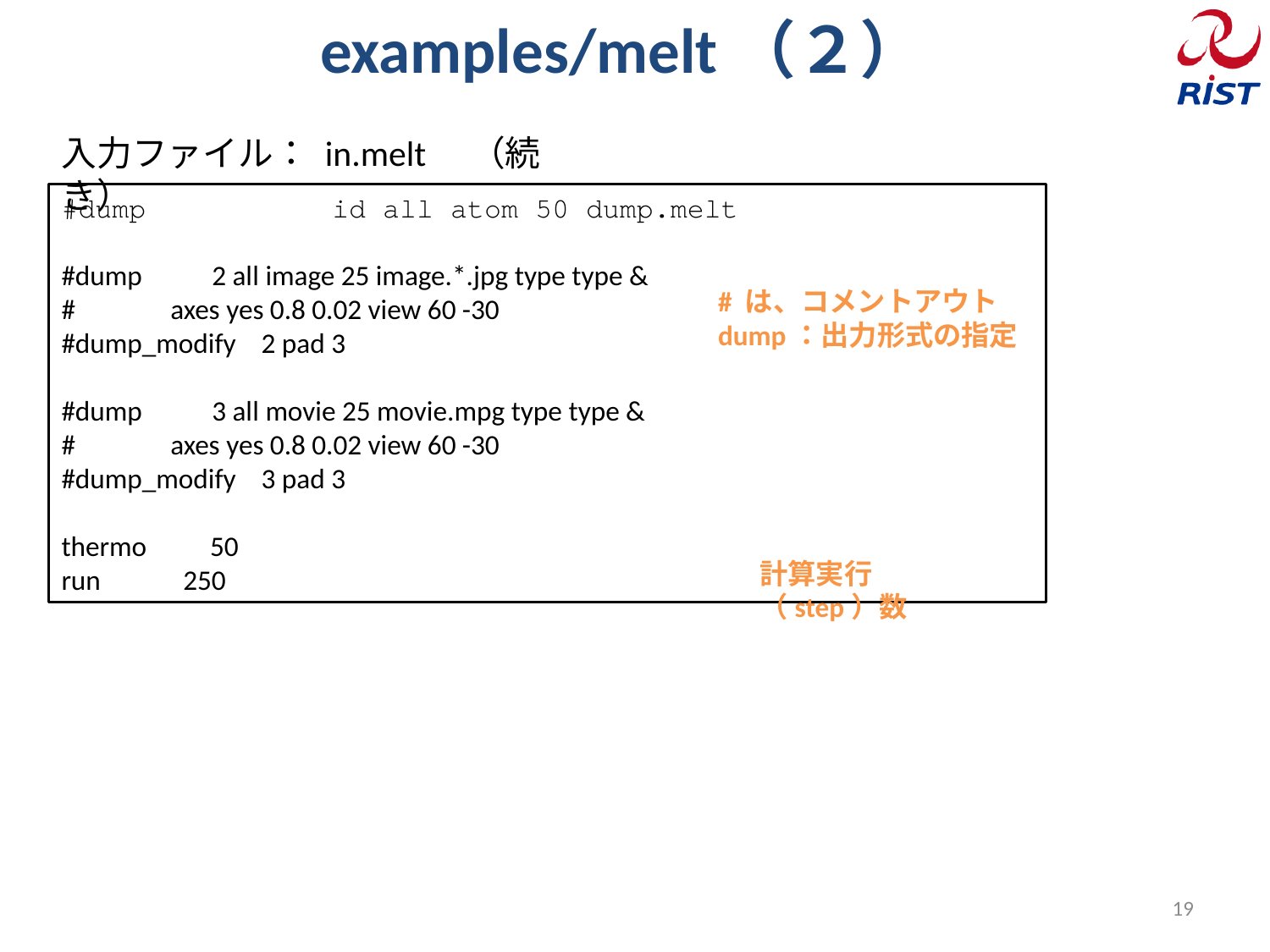

# examples/melt（２）
入力ファイル： in.melt　（続き）
#dump           id all atom 50 dump.melt

#dump           2 all image 25 image.*.jpg type type &
#               axes yes 0.8 0.02 view 60 -30
#dump_modify    2 pad 3

#dump           3 all movie 25 movie.mpg type type &
#               axes yes 0.8 0.02 view 60 -30
#dump_modify    3 pad 3

thermo          50
run             250
# は、コメントアウト dump：出力形式の指定
計算実行（step）数
19